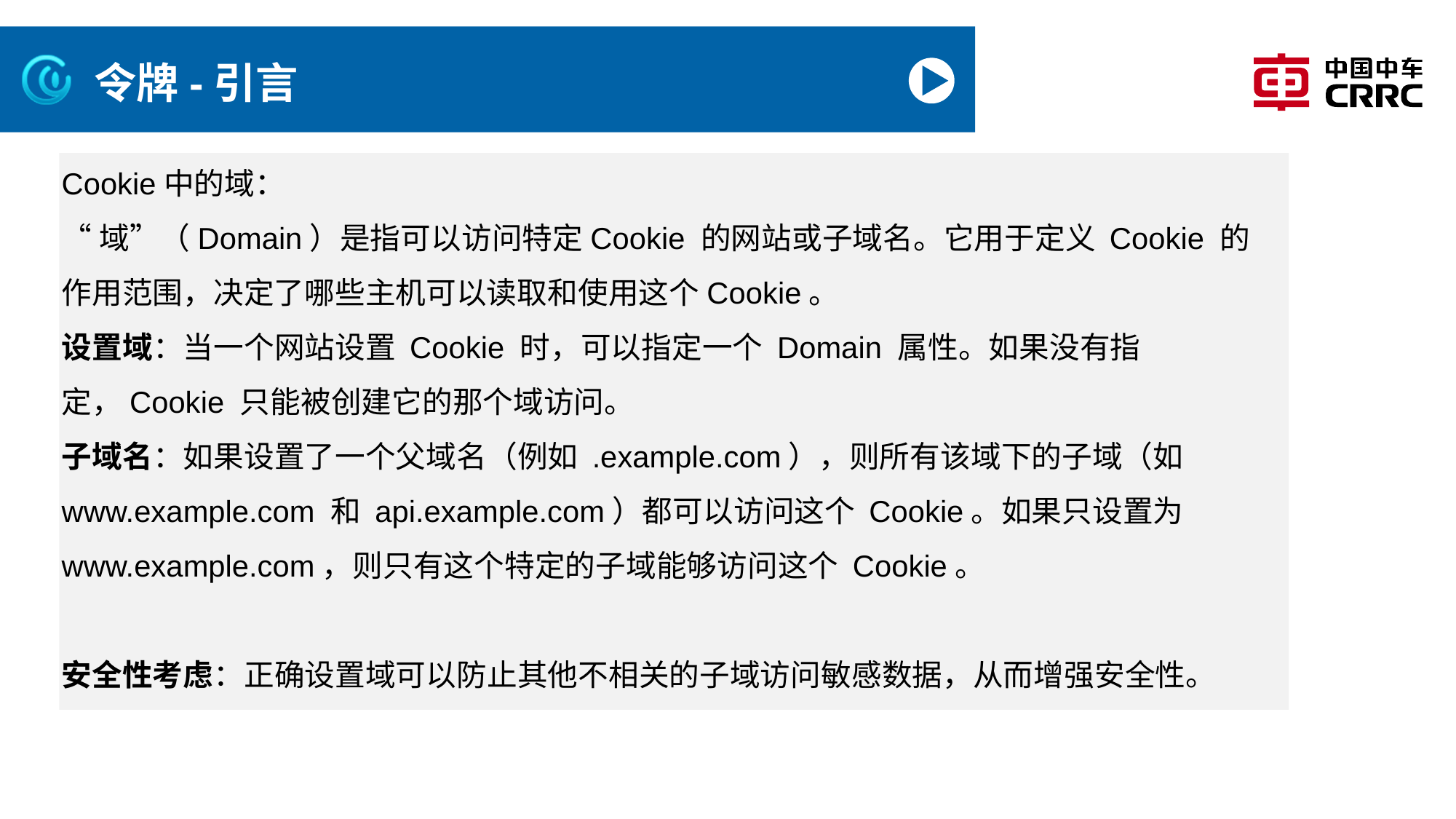

# 令牌-引言
Cookie中的域：
“域”（Domain）是指可以访问特定Cookie 的网站或子域名。它用于定义 Cookie 的作用范围，决定了哪些主机可以读取和使用这个Cookie。
设置域：当一个网站设置 Cookie 时，可以指定一个 Domain 属性。如果没有指定，Cookie 只能被创建它的那个域访问。
子域名：如果设置了一个父域名（例如 .example.com），则所有该域下的子域（如 www.example.com 和 api.example.com）都可以访问这个 Cookie。如果只设置为 www.example.com，则只有这个特定的子域能够访问这个 Cookie。

安全性考虑：正确设置域可以防止其他不相关的子域访问敏感数据，从而增强安全性。

80